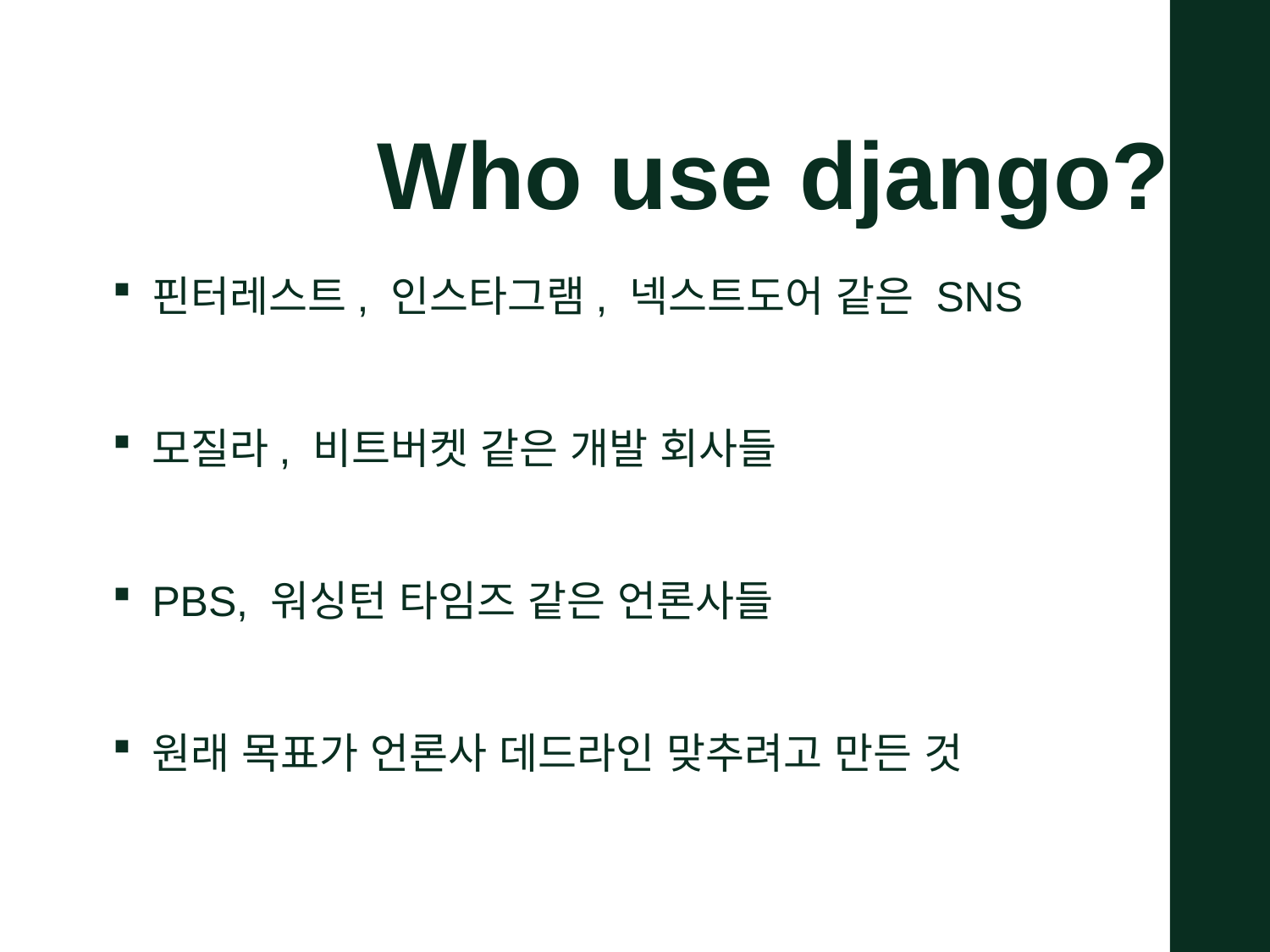

Who use django?
핀터레스트, 인스타그램, 넥스트도어 같은 SNS
모질라, 비트버켓 같은 개발 회사들
PBS, 워싱턴 타임즈 같은 언론사들
원래 목표가 언론사 데드라인 맞추려고 만든 것